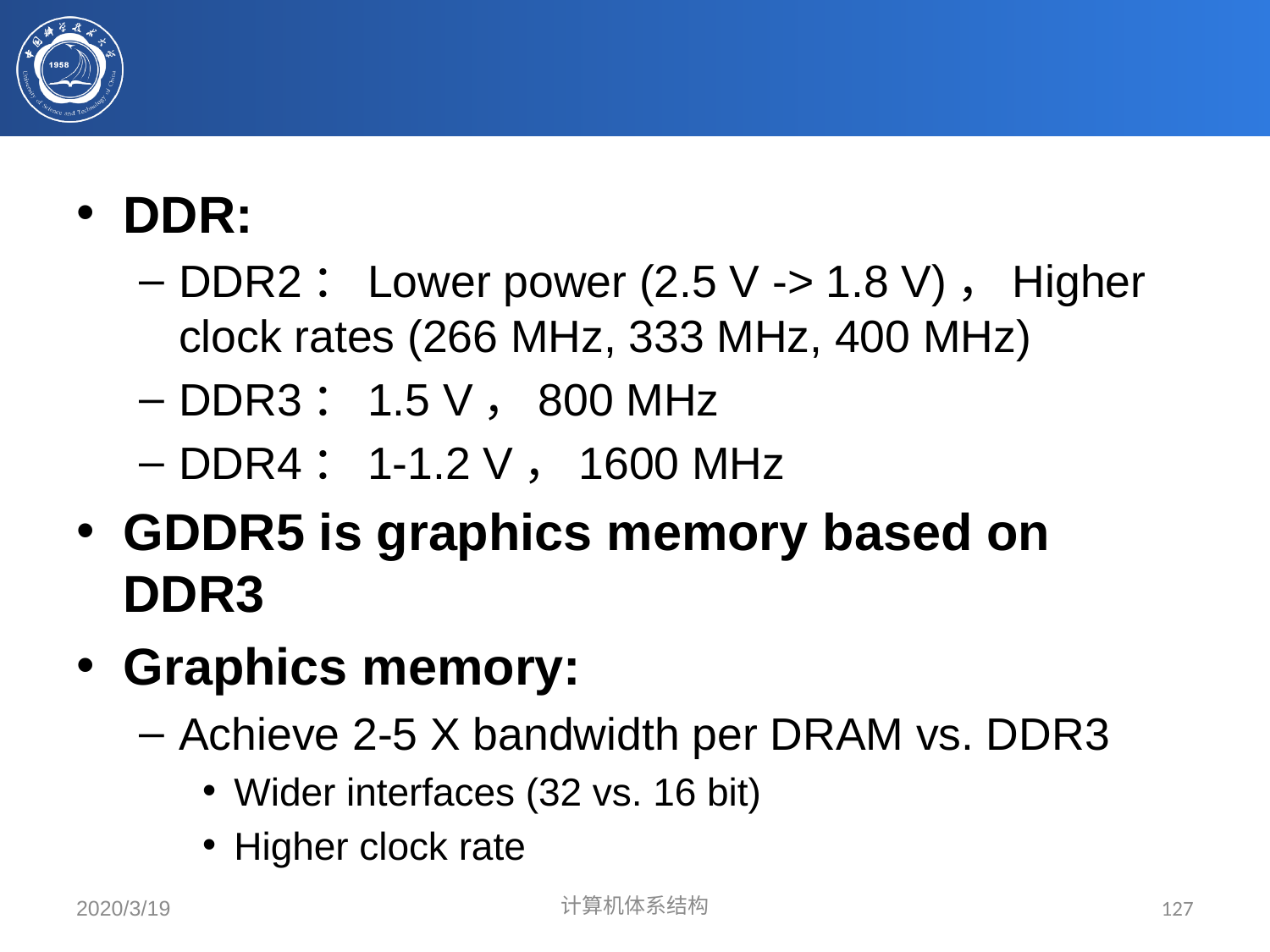

#
DDR:
DDR2：Lower power (2.5 V -> 1.8 V)，Higher clock rates (266 MHz, 333 MHz, 400 MHz)
DDR3：1.5 V，800 MHz
DDR4：1-1.2 V，1600 MHz
GDDR5 is graphics memory based on DDR3
Graphics memory:
Achieve 2-5 X bandwidth per DRAM vs. DDR3
Wider interfaces (32 vs. 16 bit)
Higher clock rate
2020/3/19
计算机体系结构
127